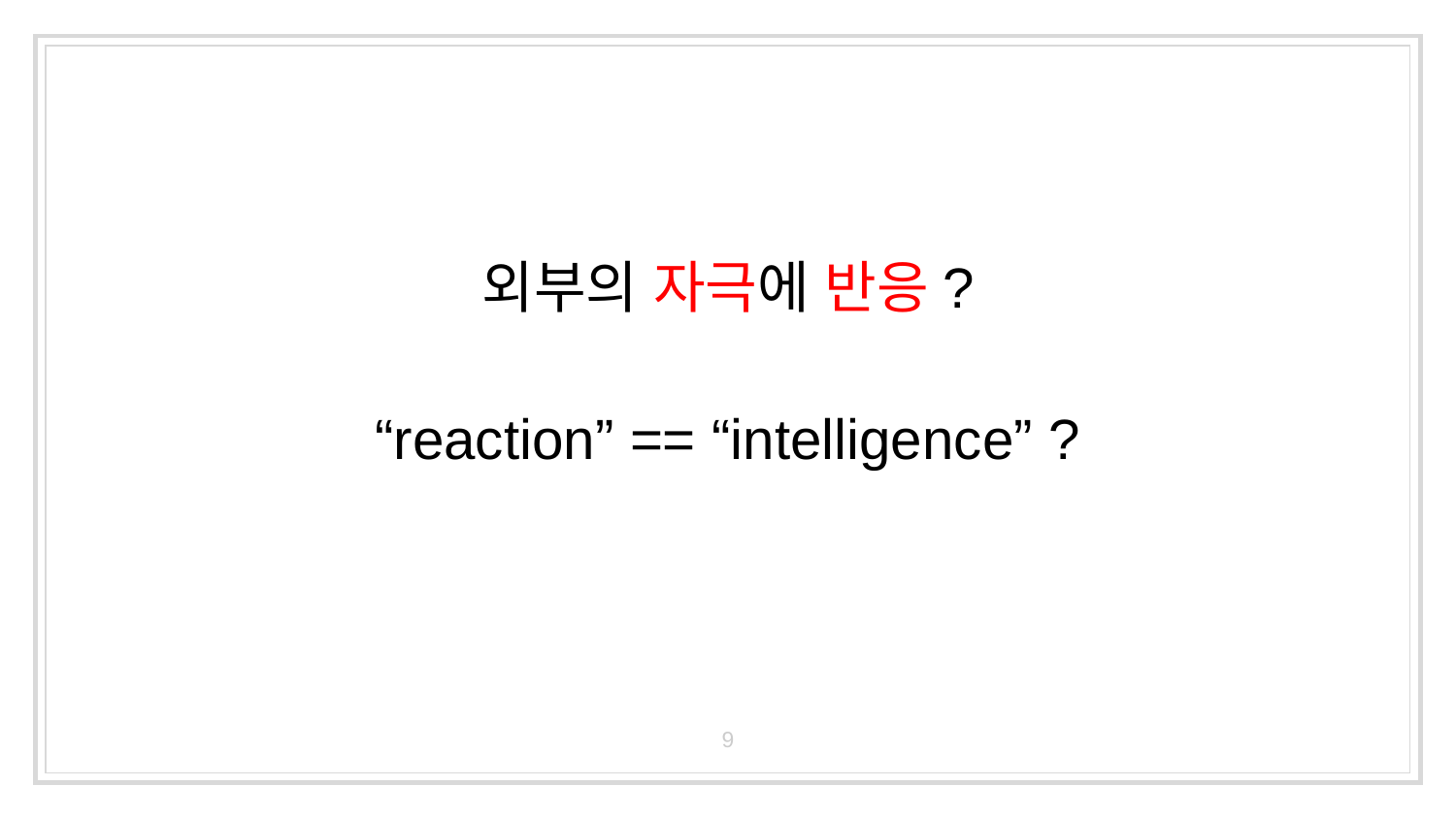

# 외부의 자극에 반응?
“reaction” == “intelligence” ?
9